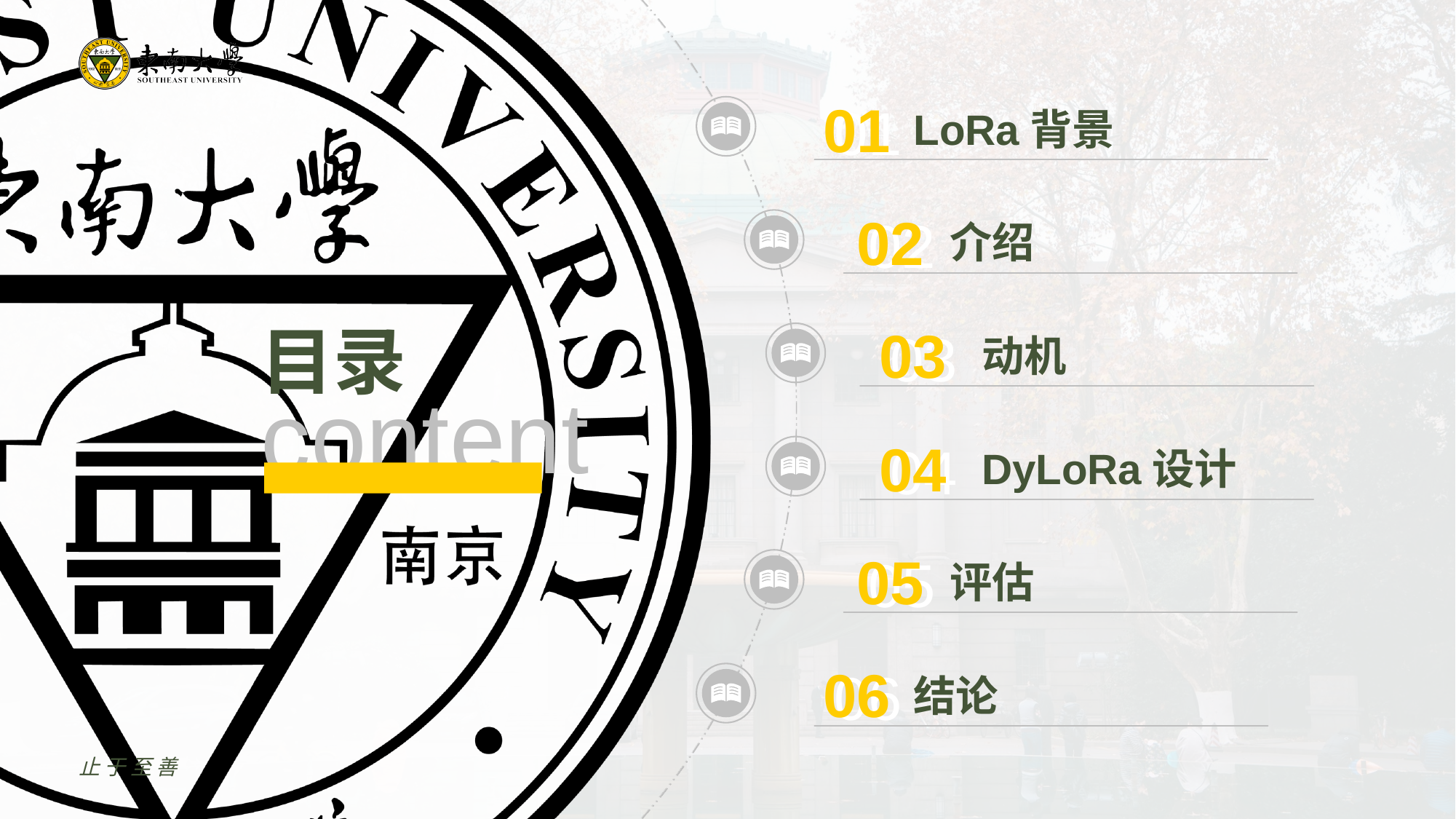

01
01

LoRa背景
02
02

介绍
03
03

动机
04
04

DyLoRa设计

05
05

评估
06
06

结论
止于至善